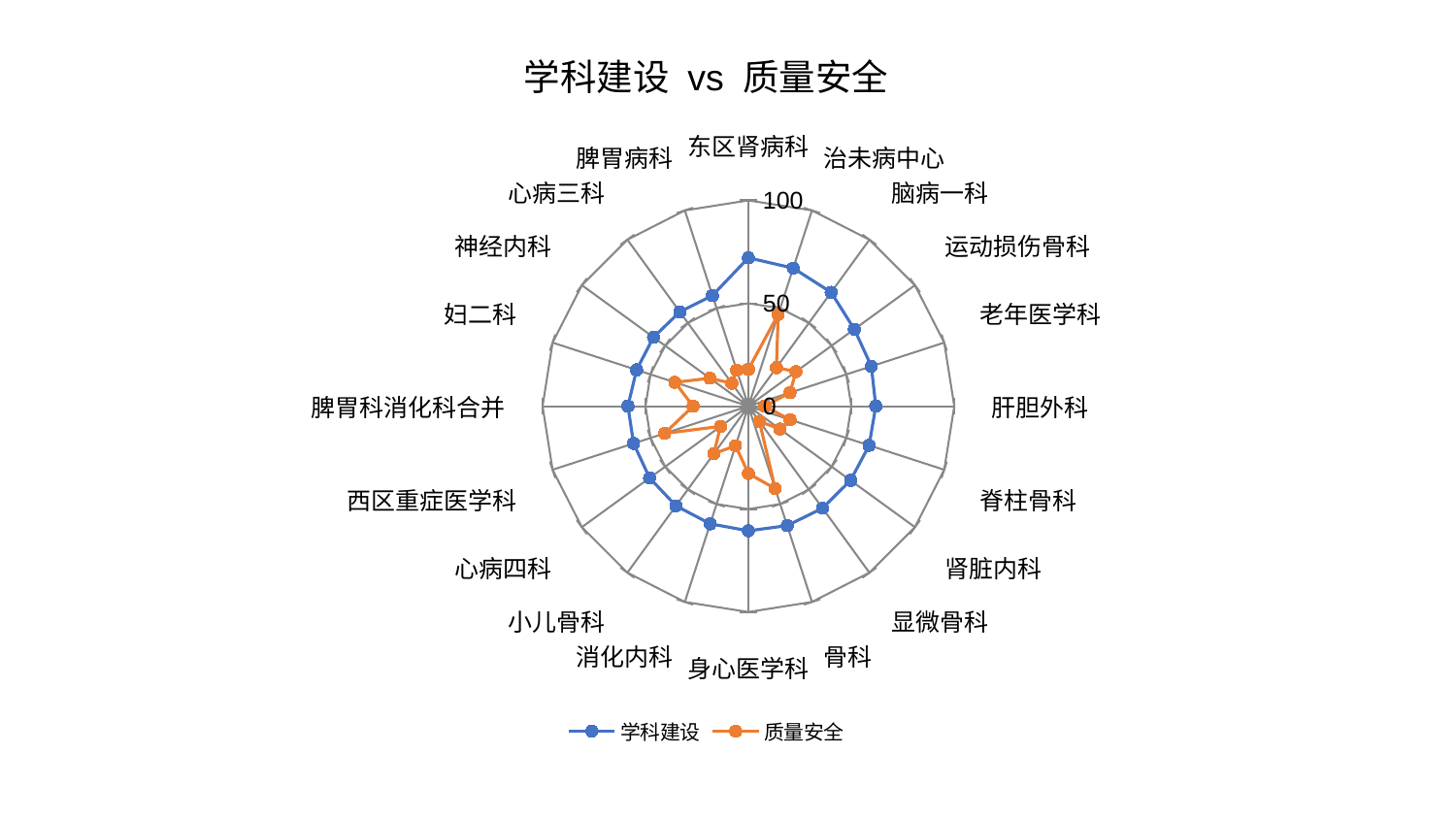

### Chart: 学科建设 vs 质量安全

| Category | 学科建设 | 质量安全 |
|---|---|---|
| 东区肾病科 | 72.08419753078095 | 17.936997293846588 |
| 治未病中心 | 70.53043094904571 | 46.899537053593775 |
| 脑病一科 | 68.38467501444802 | 23.16160985817375 |
| 运动损伤骨科 | 63.615707502516514 | 28.56826061537448 |
| 老年医学科 | 62.791166259655455 | 21.26518418433431 |
| 肝胆外科 | 61.87321184472327 | 7.957717700527222 |
| 脊柱骨科 | 61.66221422431247 | 21.269179686495466 |
| 肾脏内科 | 61.33360476703527 | 18.89172502584815 |
| 显微骨科 | 61.26948533176264 | 9.1269449236656 |
| 骨科 | 61.022710493016895 | 42.10950984060317 |
| 身心医学科 | 60.56725477294306 | 32.73598697858917 |
| 消化内科 | 60.08914713191573 | 20.201768541190813 |
| 小儿骨科 | 59.85276749207951 | 28.56049562426144 |
| 心病四科 | 59.33274397985492 | 16.715623480000158 |
| 西区重症医学科 | 58.63593955212935 | 42.80024960057899 |
| 脾胃科消化科合并 | 58.52312043718726 | 26.882185115318304 |
| 妇二科 | 57.131377933463426 | 37.531722536605706 |
| 神经内科 | 56.988377398838196 | 23.13099070037743 |
| 心病三科 | 56.651853583063605 | 13.734933724685337 |
| 脾胃病科 | 56.53057405099541 | 18.443710396360512 |
13